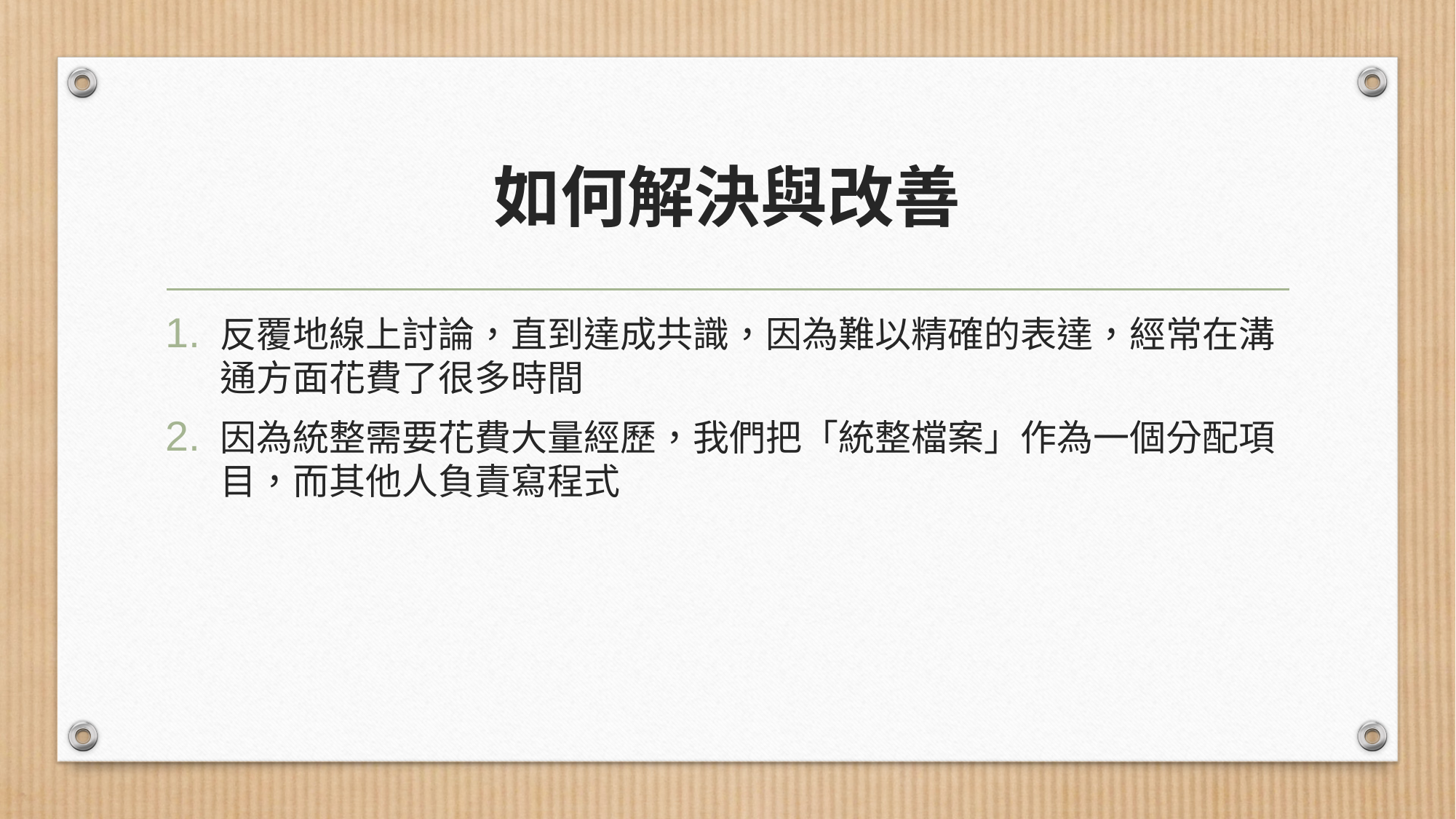

# 如何解決與改善
反覆地線上討論，直到達成共識，因為難以精確的表達，經常在溝通方面花費了很多時間
因為統整需要花費大量經歷，我們把「統整檔案」作為一個分配項目，而其他人負責寫程式